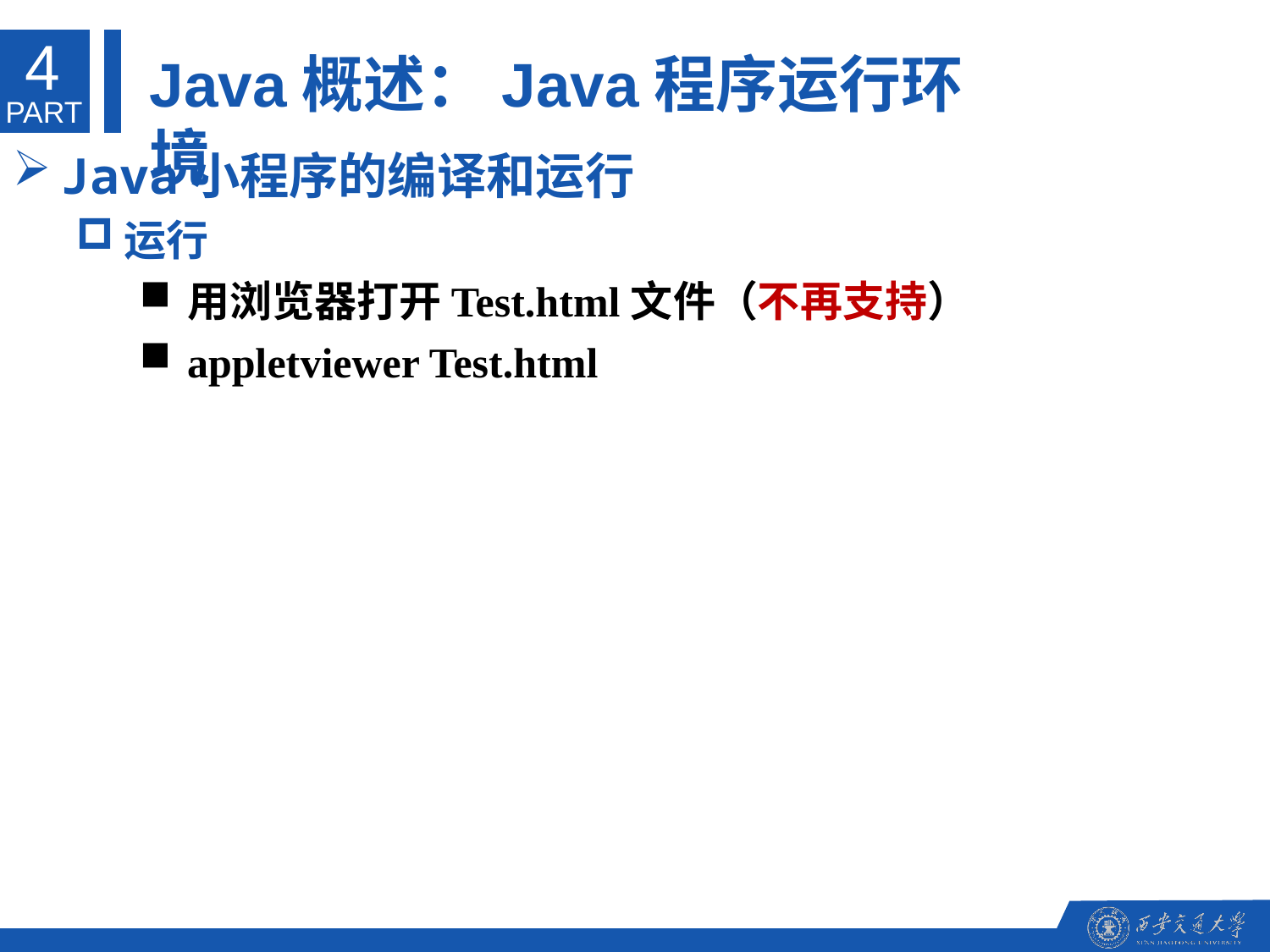

4
Java概述：Java程序运行环境

PART
Java小程序的编译和运行
运行
用浏览器打开Test.html文件（不再支持）
appletviewer Test.html